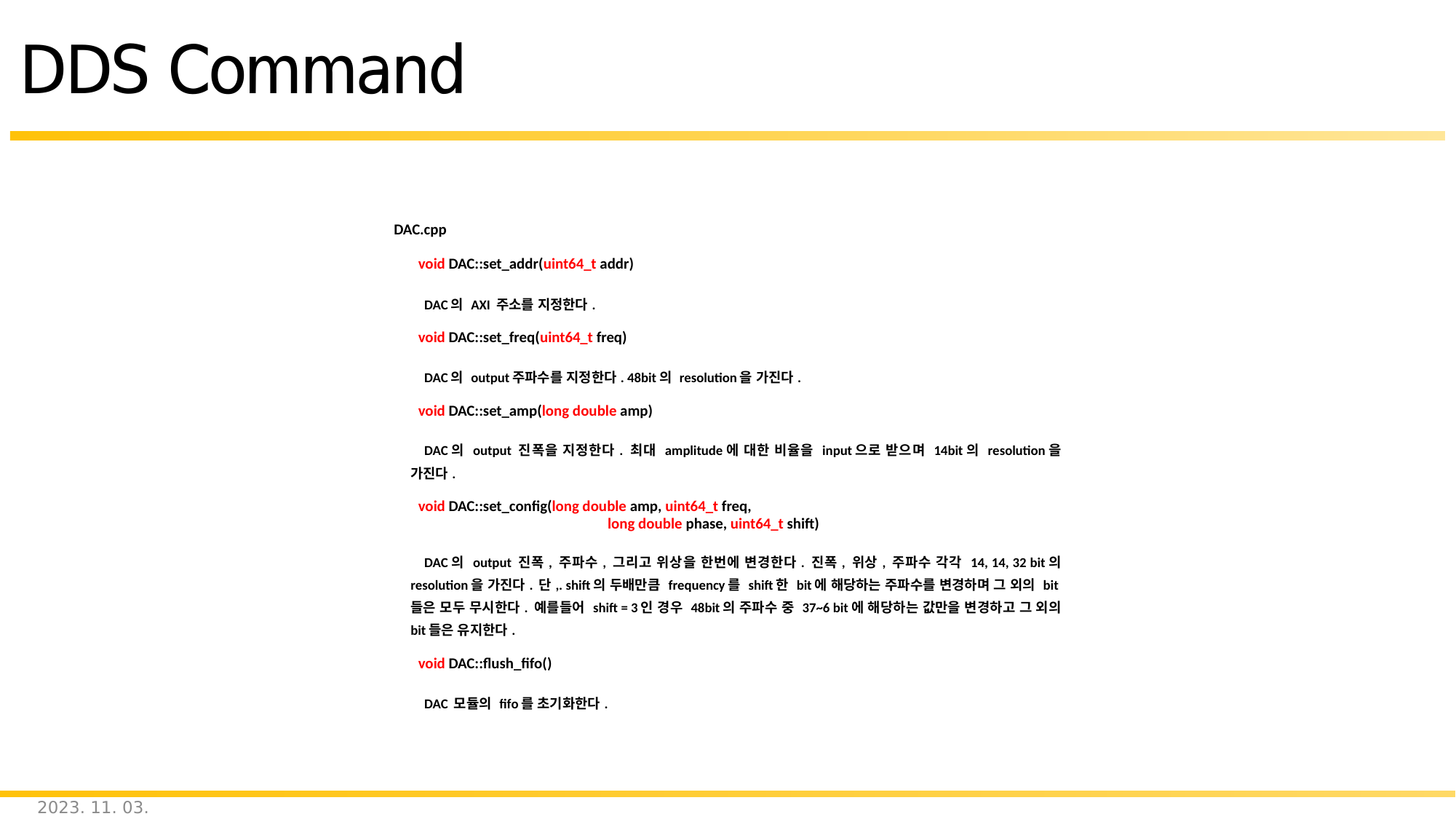

# DDS Command
| DAC.cpp   void DAC::set\_addr(uint64\_t addr)   DAC의 AXI 주소를 지정한다.   void DAC::set\_freq(uint64\_t freq)   DAC의 output주파수를 지정한다. 48bit의 resolution을 가진다.   void DAC::set\_amp(long double amp)   DAC의 output 진폭을 지정한다. 최대 amplitude에 대한 비율을 input으로 받으며 14bit의 resolution을 가진다.   void DAC::set\_config(long double amp, uint64\_t freq, long double phase, uint64\_t shift)   DAC의 output 진폭, 주파수, 그리고 위상을 한번에 변경한다. 진폭, 위상, 주파수 각각 14, 14, 32 bit의 resolution을 가진다. 단,. shift의 두배만큼 frequency를 shift한 bit에 해당하는 주파수를 변경하며 그 외의 bit들은 모두 무시한다. 예를들어 shift = 3인 경우 48bit의 주파수 중 37~6 bit에 해당하는 값만을 변경하고 그 외의 bit들은 유지한다.   void DAC::flush\_fifo()   DAC 모듈의 fifo를 초기화한다. |
| --- |
2023. 11. 03.